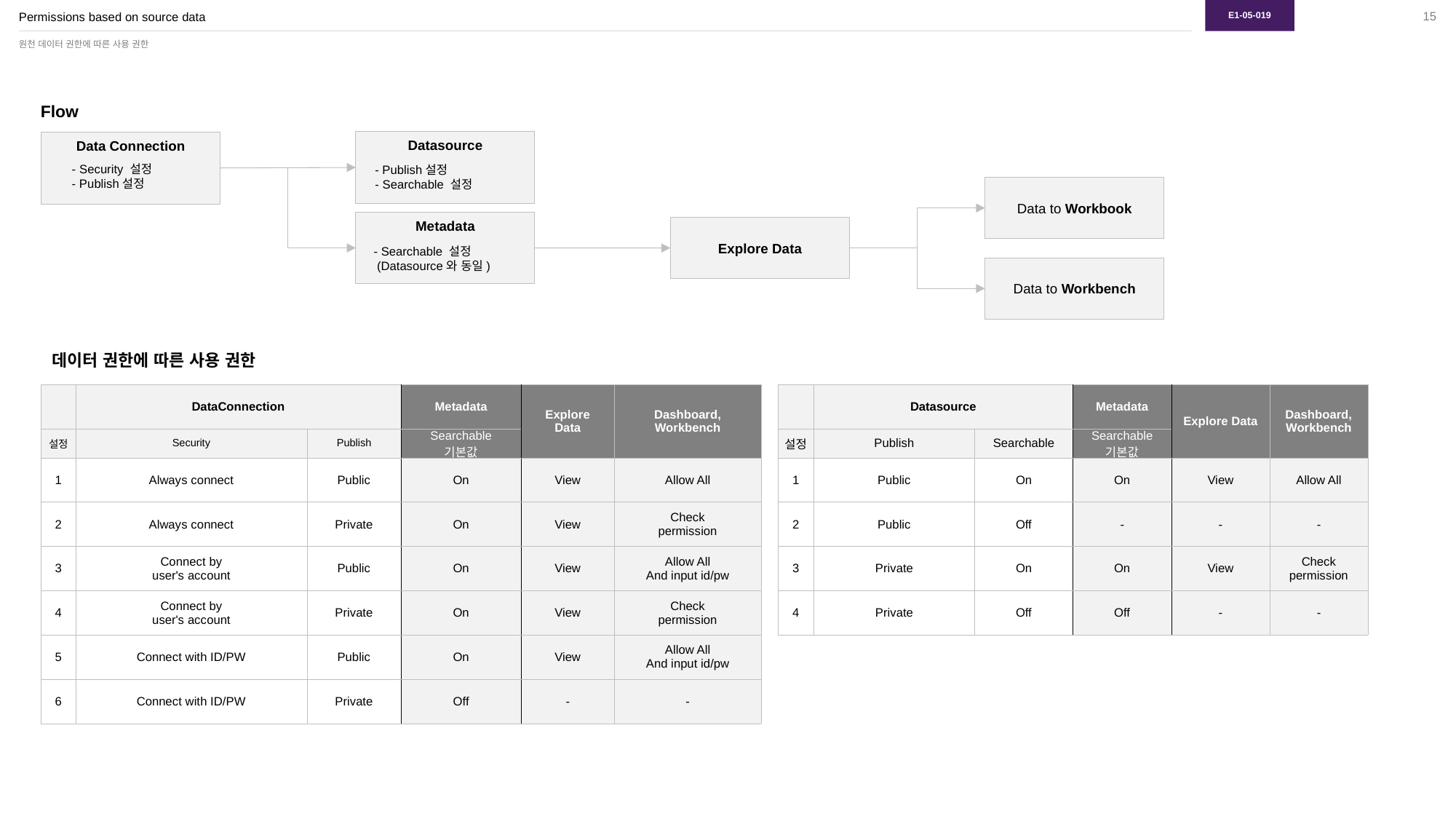

E1-05-019
15
# Permissions based on source data
원천 데이터 권한에 따른 사용 권한
Flow
Datasource
Data Connection
- Security 설정
- Publish설정
- Publish설정
- Searchable 설정
Data to Workbook
Metadata
Explore Data
- Searchable 설정
 (Datasource와 동일)
Data to Workbench
데이터 권한에 따른 사용 권한
|  | DataConnection |  | Metadata | Explore Data | Dashboard, Workbench |
| --- | --- | --- | --- | --- | --- |
| 설정 | Security | Publish | Searchable 기본값 |  |  |
| 1 | Always connect | Public | On | View | Allow All |
| 2 | Always connect | Private | On | View | Check permission |
| 3 | Connect by user's account | Public | On | View | Allow All And input id/pw |
| 4 | Connect by user's account | Private | On | View | Check permission |
| 5 | Connect with ID/PW | Public | On | View | Allow All And input id/pw |
| 6 | Connect with ID/PW | Private | Off | - | - |
|  | Datasource |  | Metadata | Explore Data | Dashboard, Workbench |
| --- | --- | --- | --- | --- | --- |
| 설정 | Publish | Searchable | Searchable 기본값 |  |  |
| 1 | Public | On | On | View | Allow All |
| 2 | Public | Off | - | - | - |
| 3 | Private | On | On | View | Check permission |
| 4 | Private | Off | Off | - | - |